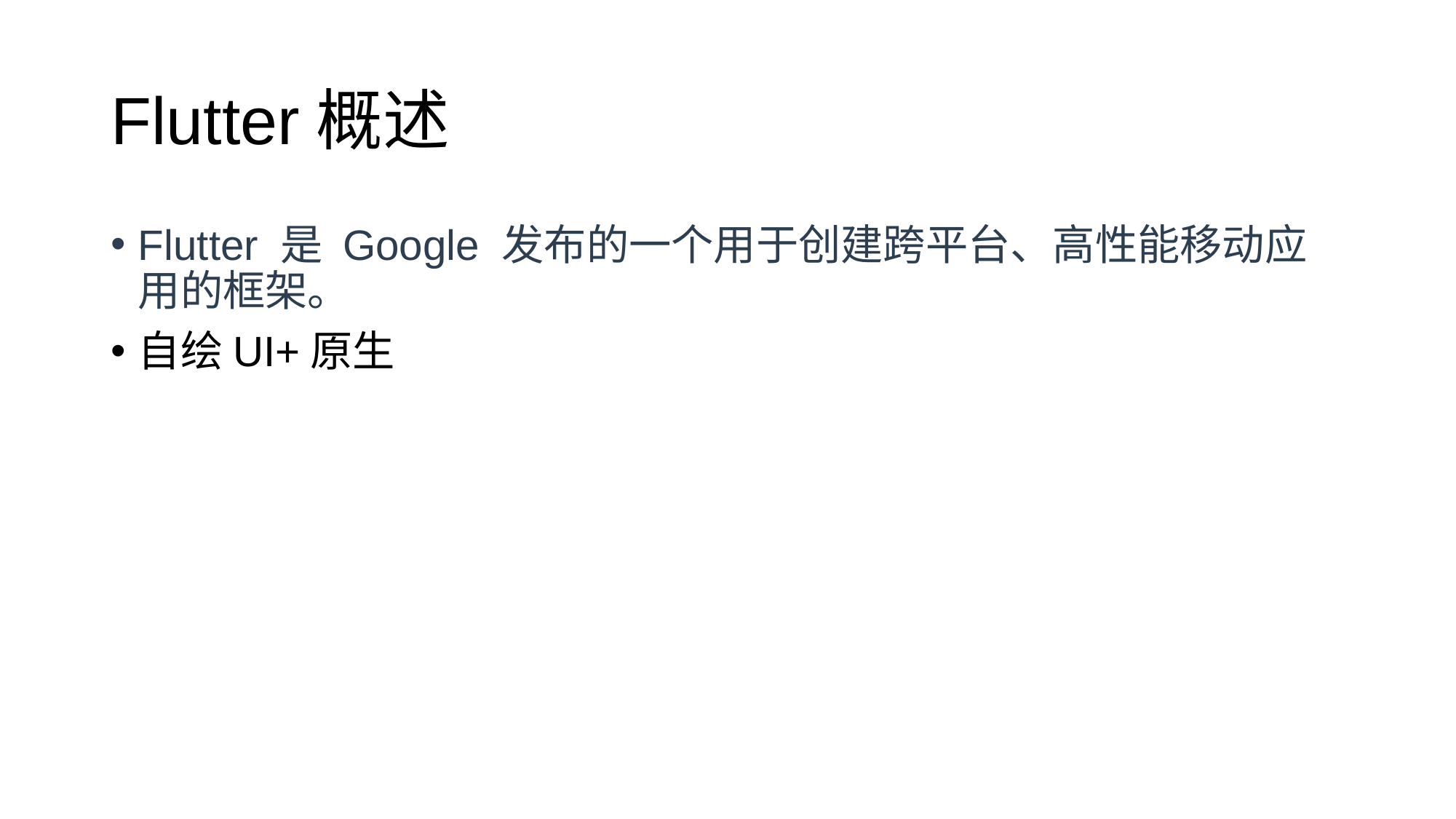

# Flutter概述
Flutter 是 Google 发布的一个用于创建跨平台、高性能移动应用的框架。
自绘UI+原生